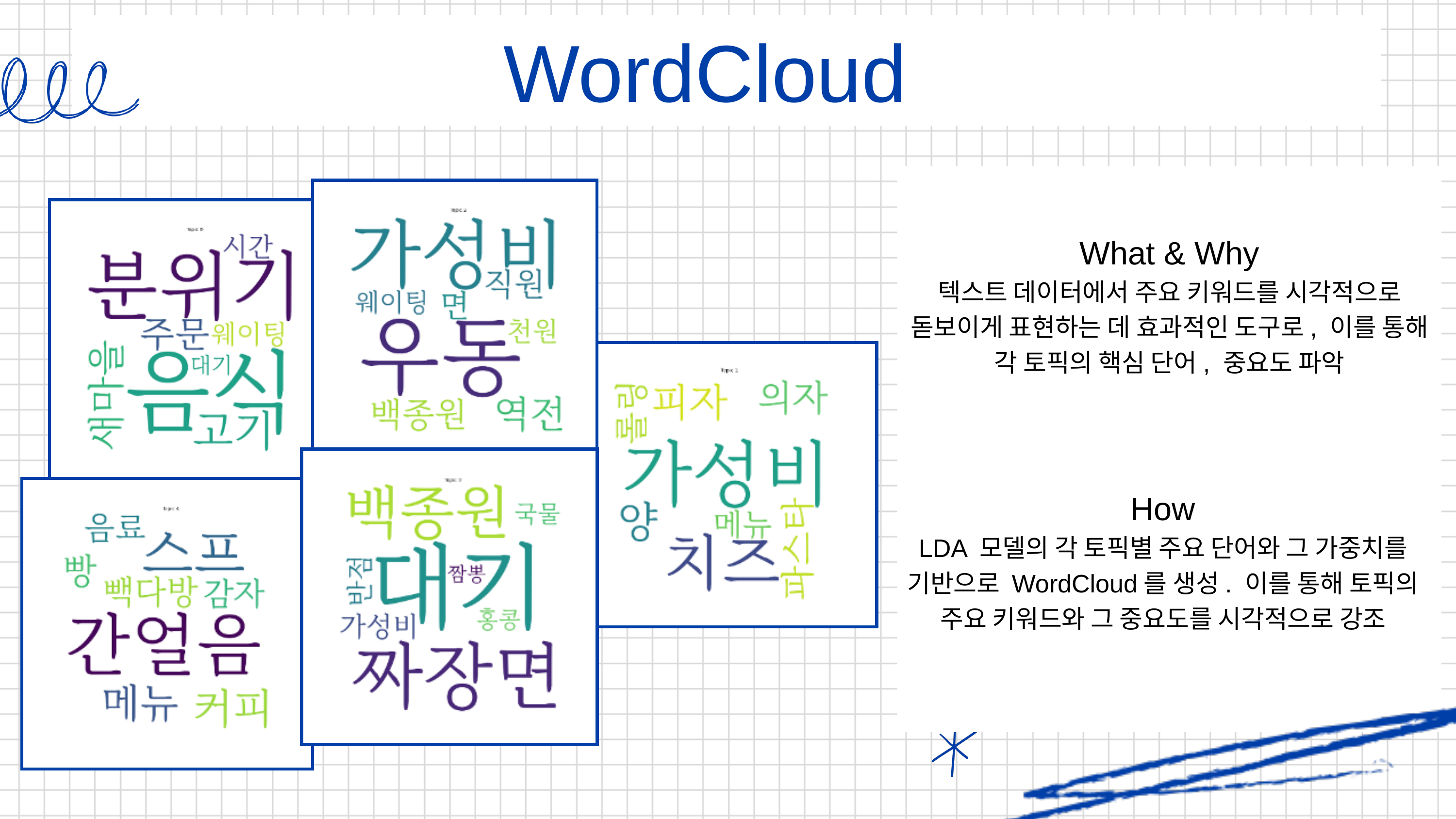

WordCloud

What & Why
텍스트 데이터에서 주요 키워드를 시각적으로 돋보이게 표현하는 데 효과적인 도구로, 이를 통해 각 토픽의 핵심 단어, 중요도 파악

How
LDA 모델의 각 토픽별 주요 단어와 그 가중치를 기반으로 WordCloud를 생성. 이를 통해 토픽의 주요 키워드와 그 중요도를 시각적으로 강조